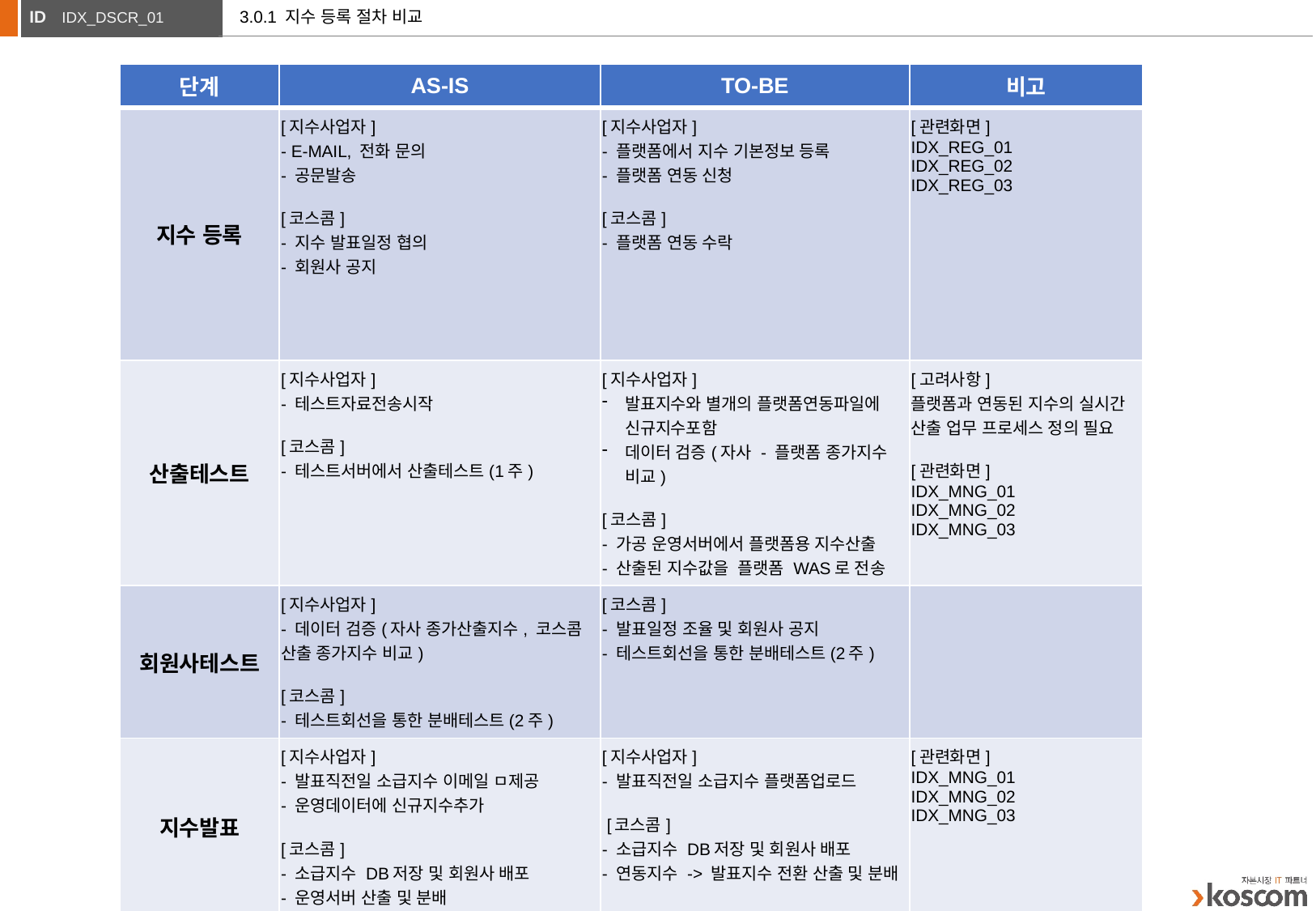

# 3.0.1 지수 등록 절차 비교
IDX_DSCR_01
| 단계 | AS-IS | TO-BE | 비고 |
| --- | --- | --- | --- |
| 지수 등록 | [지수사업자] - E-MAIL, 전화 문의 - 공문발송 [코스콤] - 지수 발표일정 협의 - 회원사 공지 | [지수사업자] - 플랫폼에서 지수 기본정보 등록 - 플랫폼 연동 신청 [코스콤] - 플랫폼 연동 수락 | [관련화면] IDX\_REG\_01 IDX\_REG\_02 IDX\_REG\_03 |
| 산출테스트 | [지수사업자] - 테스트자료전송시작 [코스콤] - 테스트서버에서 산출테스트(1주) | [지수사업자] 발표지수와 별개의 플랫폼연동파일에 신규지수포함 데이터 검증(자사 - 플랫폼 종가지수 비교) [코스콤] - 가공 운영서버에서 플랫폼용 지수산출 - 산출된 지수값을 플랫폼 WAS로 전송 | [고려사항] 플랫폼과 연동된 지수의 실시간 산출 업무 프로세스 정의 필요 [관련화면] IDX\_MNG\_01 IDX\_MNG\_02 IDX\_MNG\_03 |
| 회원사테스트 | [지수사업자] - 데이터 검증(자사 종가산출지수, 코스콤 산출 종가지수 비교) [코스콤] - 테스트회선을 통한 분배테스트(2주) | [코스콤] - 발표일정 조율 및 회원사 공지 - 테스트회선을 통한 분배테스트(2주) |  |
| 지수발표 | [지수사업자] - 발표직전일 소급지수 이메일 ㅁ제공 - 운영데이터에 신규지수추가 [코스콤] - 소급지수 DB저장 및 회원사 배포 - 운영서버 산출 및 분배 | [지수사업자] - 발표직전일 소급지수 플랫폼업로드 [코스콤] - 소급지수 DB저장 및 회원사 배포 - 연동지수 -> 발표지수 전환 산출 및 분배 | [관련화면] IDX\_MNG\_01 IDX\_MNG\_02 IDX\_MNG\_03 |